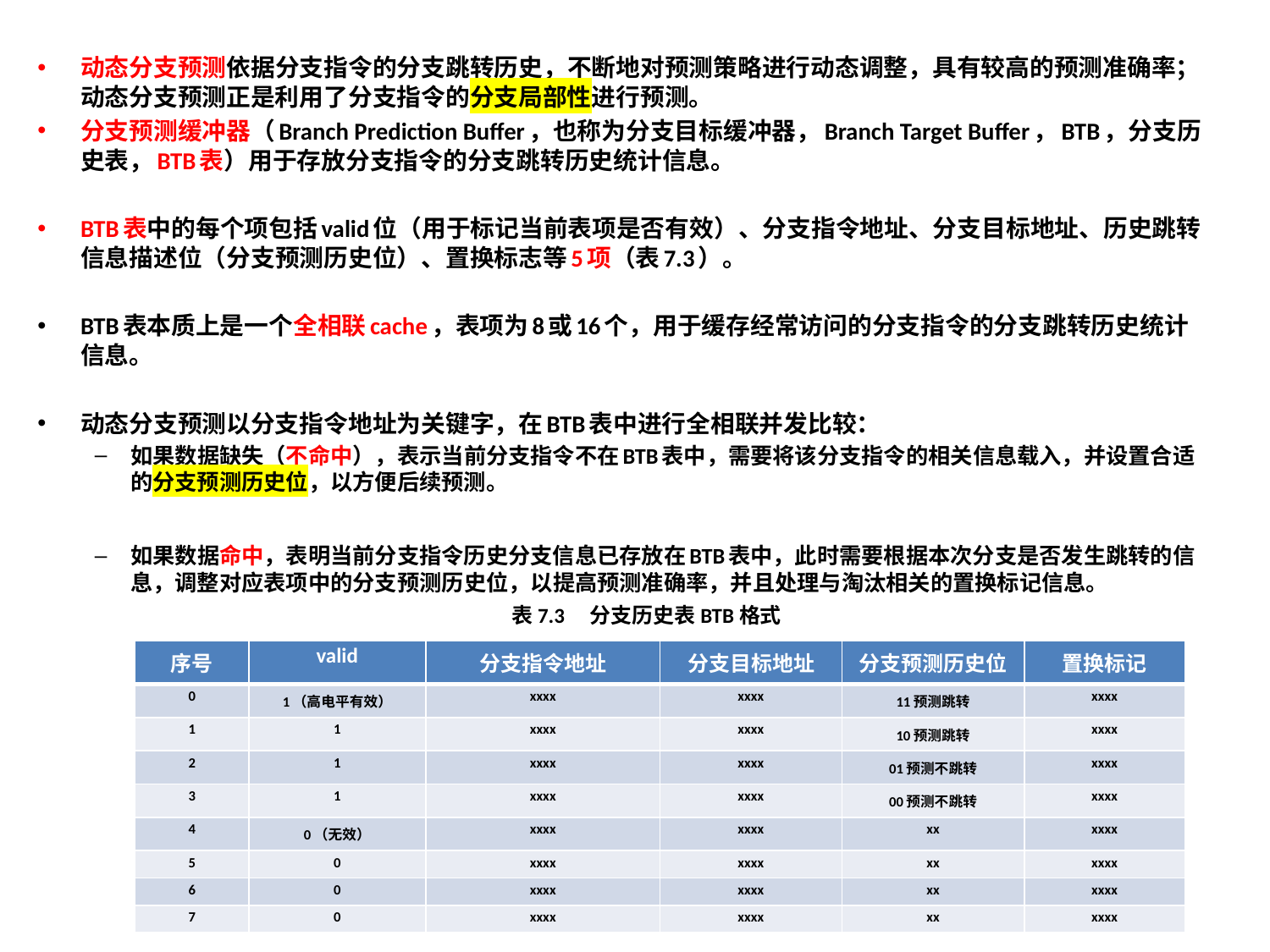

动态分支预测依据分支指令的分支跳转历史，不断地对预测策略进行动态调整，具有较高的预测准确率；动态分支预测正是利用了分支指令的分支局部性进行预测。
分支预测缓冲器（Branch Prediction Buffer，也称为分支目标缓冲器，Branch Target Buffer，BTB，分支历史表，BTB表）用于存放分支指令的分支跳转历史统计信息。

BTB表中的每个项包括valid位（用于标记当前表项是否有效）、分支指令地址、分支目标地址、历史跳转信息描述位（分支预测历史位）、置换标志等5项（表7.3）。

BTB表本质上是一个全相联cache，表项为8或16个，用于缓存经常访问的分支指令的分支跳转历史统计信息。

动态分支预测以分支指令地址为关键字，在BTB表中进行全相联并发比较：
如果数据缺失（不命中），表示当前分支指令不在BTB表中，需要将该分支指令的相关信息载入，并设置合适的分支预测历史位，以方便后续预测。

如果数据命中，表明当前分支指令历史分支信息已存放在BTB表中，此时需要根据本次分支是否发生跳转的信息，调整对应表项中的分支预测历史位，以提高预测准确率，并且处理与淘汰相关的置换标记信息。

表7.3    分支历史表BTB格式
| 序号 | valid | 分支指令地址 | 分支目标地址 | 分支预测历史位 | 置换标记 |
| --- | --- | --- | --- | --- | --- |
| 0 | 1（高电平有效） | xxxx | xxxx | 11预测跳转 | xxxx |
| 1 | 1 | xxxx | xxxx | 10预测跳转 | xxxx |
| 2 | 1 | xxxx | xxxx | 01预测不跳转 | xxxx |
| 3 | 1 | xxxx | xxxx | 00预测不跳转 | xxxx |
| 4 | 0（无效） | xxxx | xxxx | xx | xxxx |
| 5 | 0 | xxxx | xxxx | xx | xxxx |
| 6 | 0 | xxxx | xxxx | xx | xxxx |
| 7 | 0 | xxxx | xxxx | xx | xxxx |